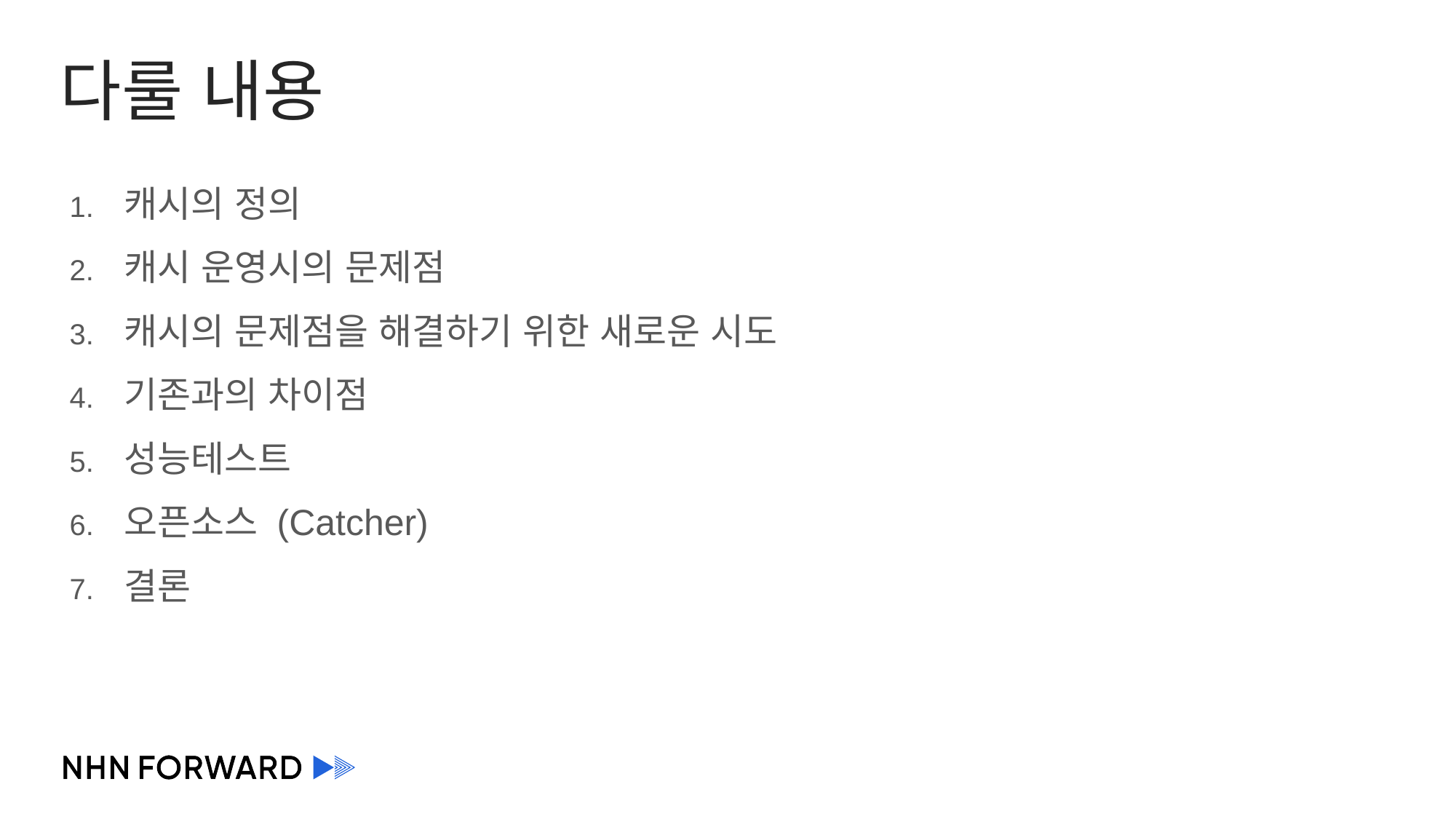

# 다룰 내용
캐시의 정의
캐시 운영시의 문제점
캐시의 문제점을 해결하기 위한 새로운 시도
기존과의 차이점
성능테스트
오픈소스 (Catcher)
결론